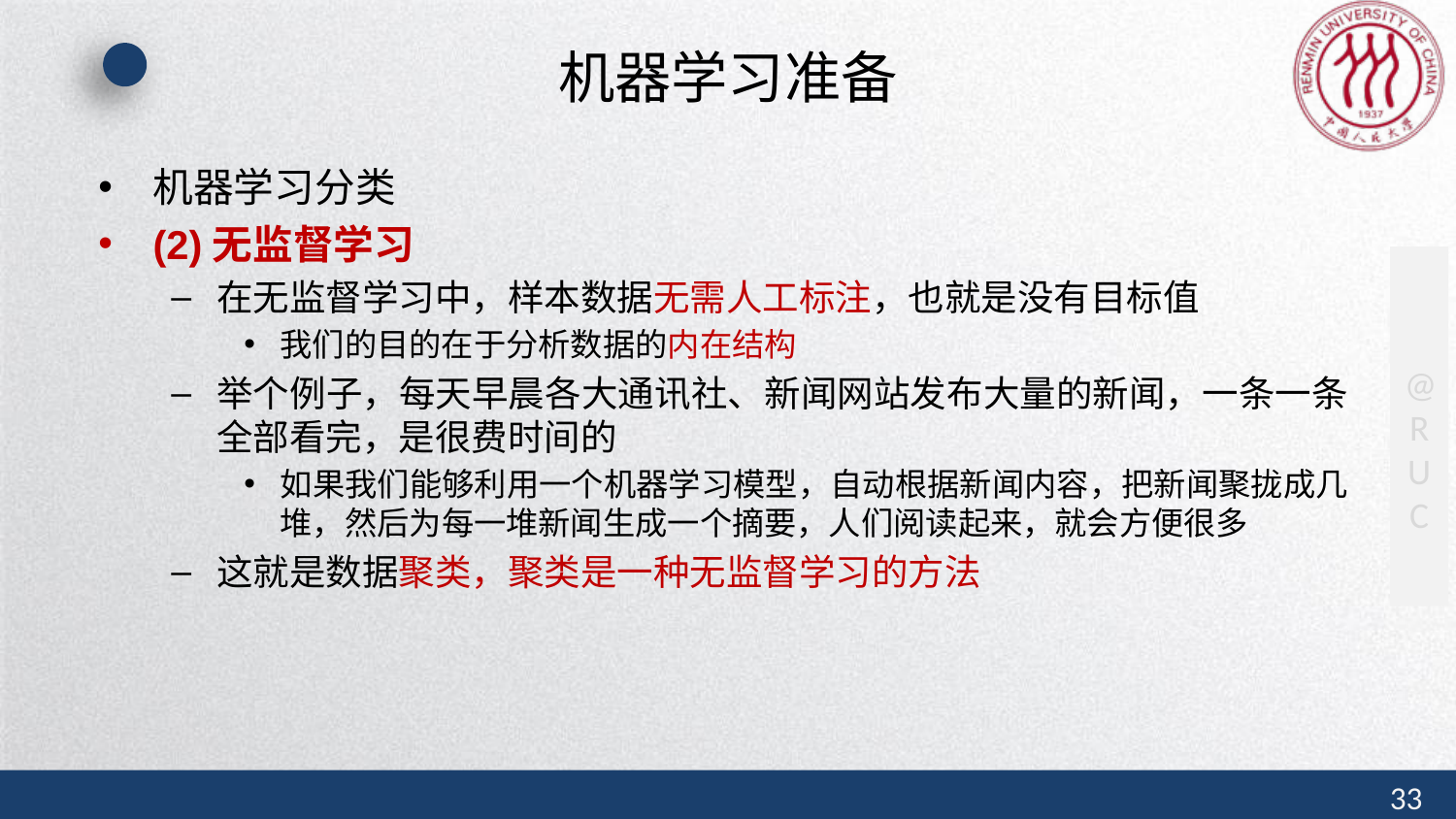

# 机器学习准备
机器学习分类
(2)无监督学习
在无监督学习中，样本数据无需人工标注，也就是没有目标值
我们的目的在于分析数据的内在结构
举个例子，每天早晨各大通讯社、新闻网站发布大量的新闻，一条一条全部看完，是很费时间的
如果我们能够利用一个机器学习模型，自动根据新闻内容，把新闻聚拢成几堆，然后为每一堆新闻生成一个摘要，人们阅读起来，就会方便很多
这就是数据聚类，聚类是一种无监督学习的方法